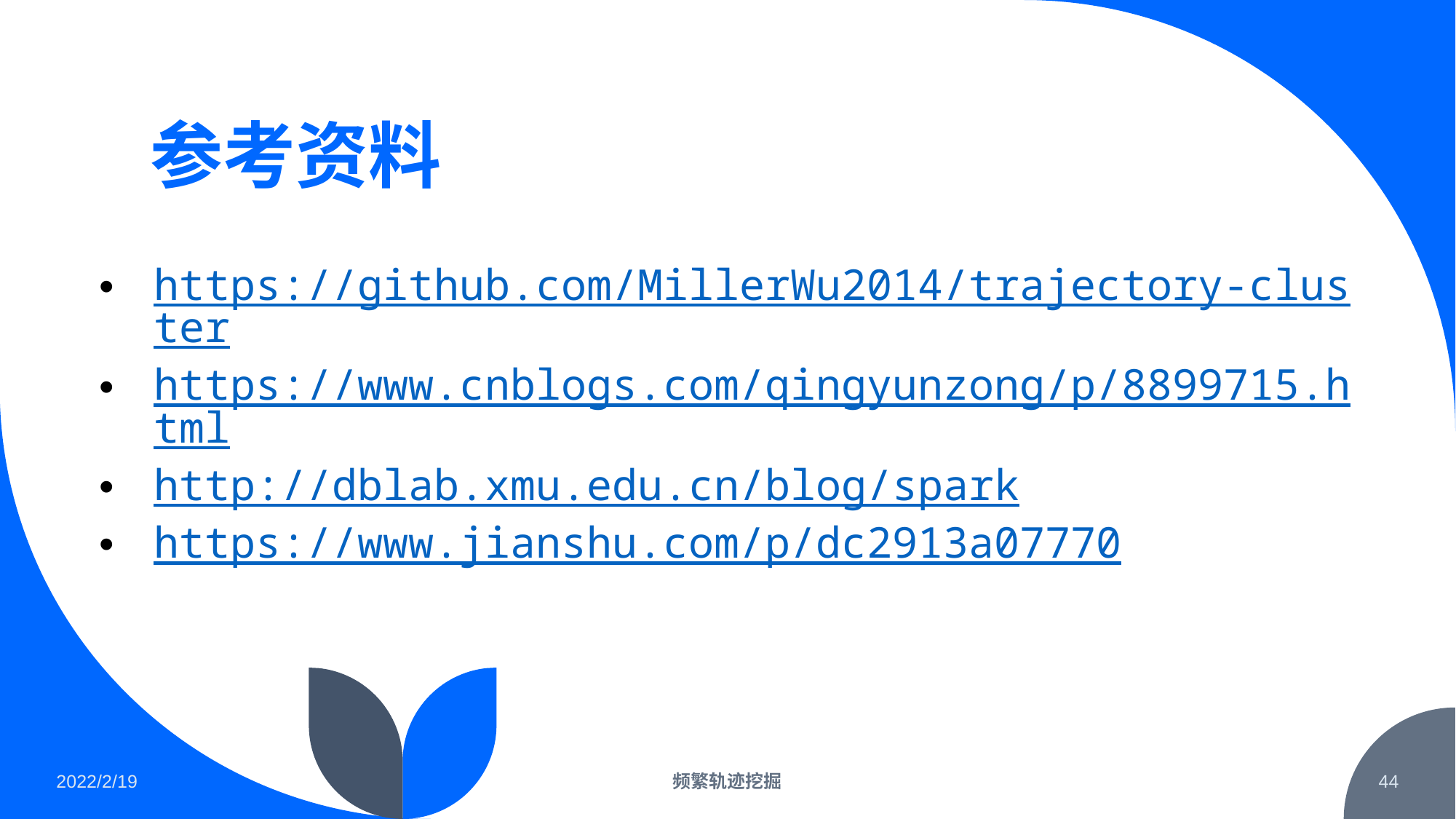

# 参考资料
https://github.com/MillerWu2014/trajectory-cluster
https://www.cnblogs.com/qingyunzong/p/8899715.html
http://dblab.xmu.edu.cn/blog/spark
https://www.jianshu.com/p/dc2913a07770
2022/2/19
频繁轨迹挖掘
44